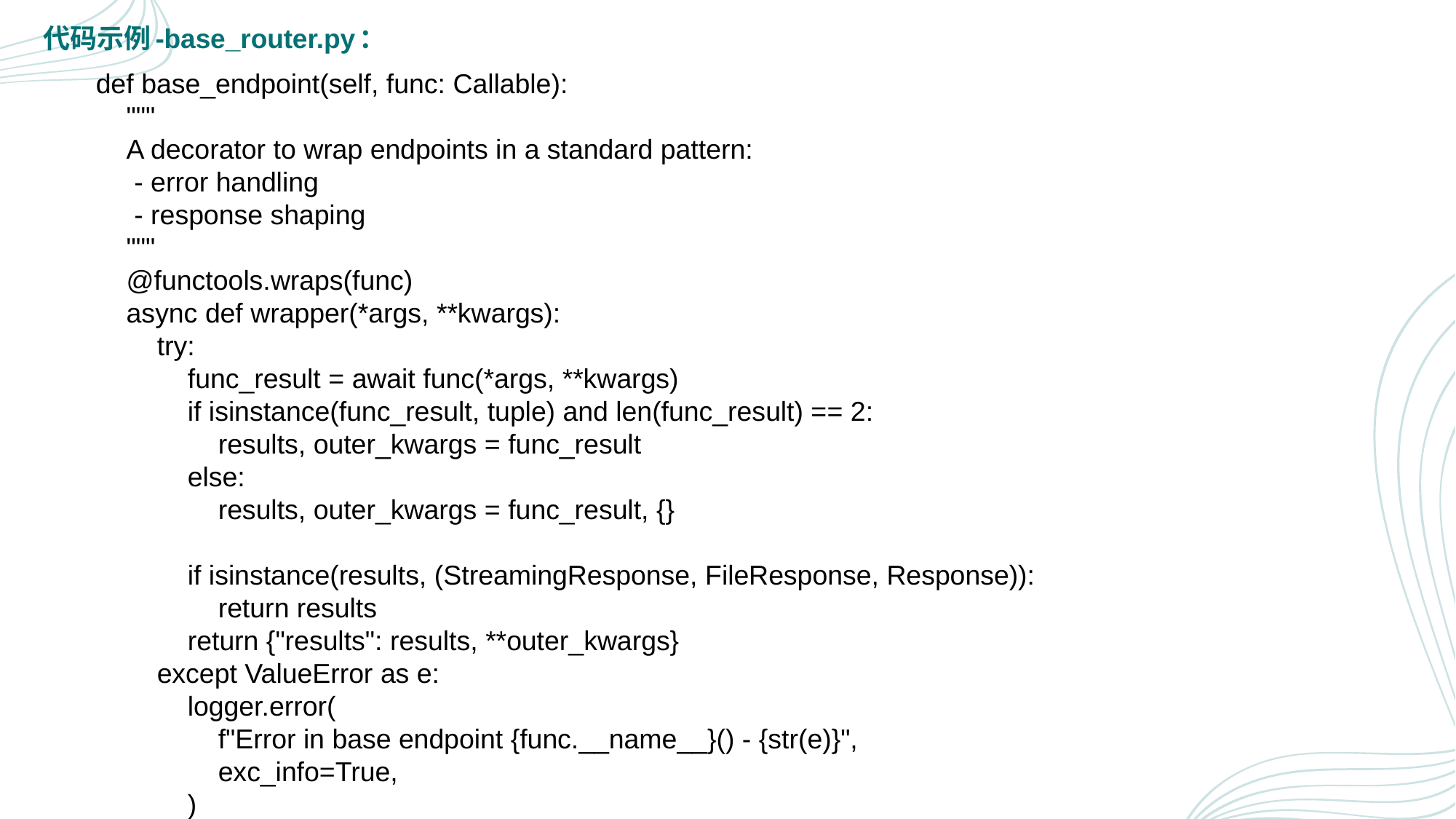

代码示例-base_router.py：
    def base_endpoint(self, func: Callable):
        """
        A decorator to wrap endpoints in a standard pattern:
         - error handling
         - response shaping
        """
        @functools.wraps(func)
        async def wrapper(*args, **kwargs):
            try:
                func_result = await func(*args, **kwargs)
                if isinstance(func_result, tuple) and len(func_result) == 2:
                    results, outer_kwargs = func_result
                else:
                    results, outer_kwargs = func_result, {}

                if isinstance(results, (StreamingResponse, FileResponse, Response)):
                    return results
                return {"results": results, **outer_kwargs}
            except ValueError as e:
                logger.error(
                    f"Error in base endpoint {func.__name__}() - {str(e)}",
                    exc_info=True,
                )